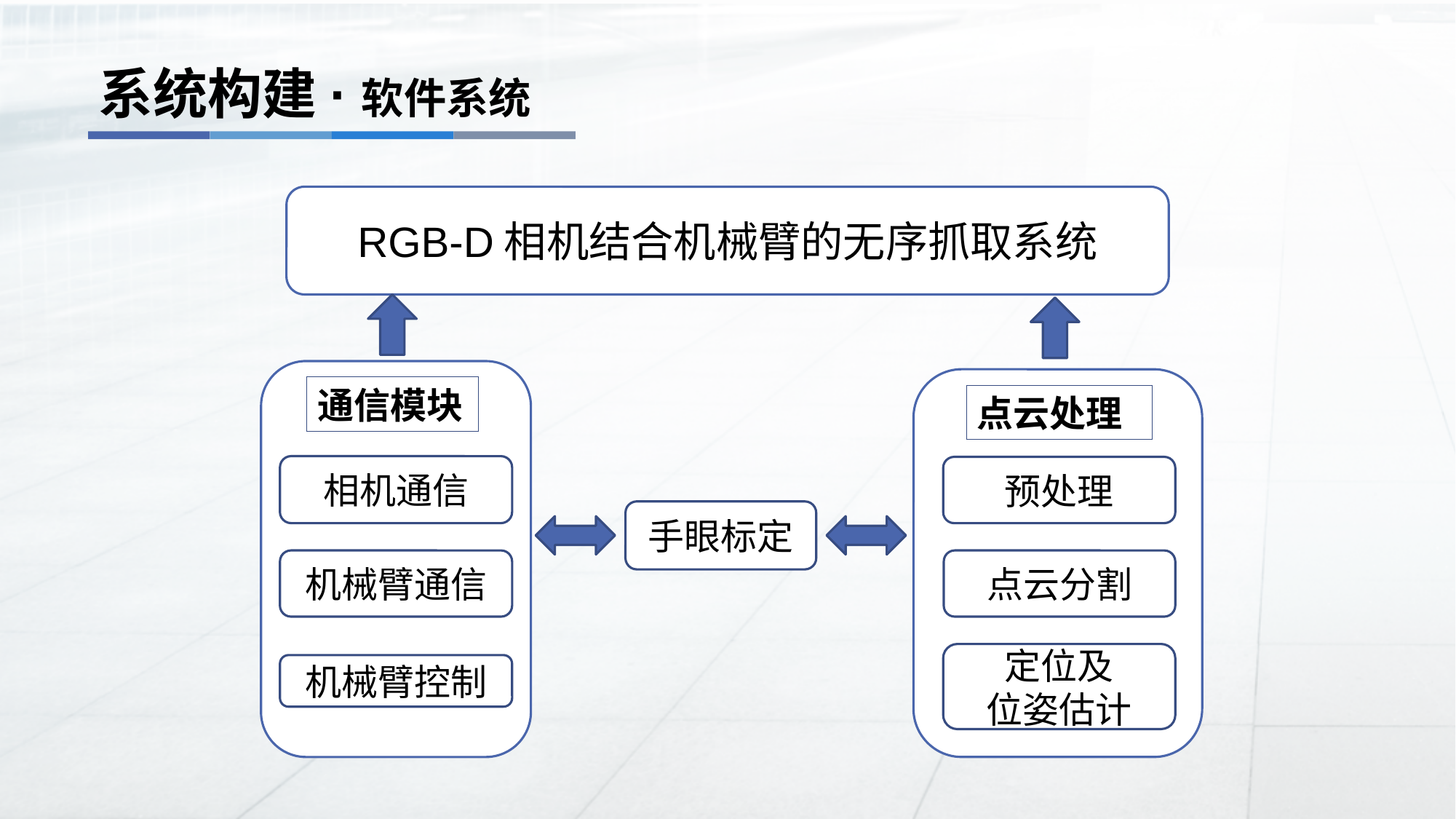

系统构建·软件系统

RGB-D相机结合机械臂的无序抓取系统

通信模块
点云处理
相机通信
预处理
手眼标定

机械臂通信
点云分割
定位及
位姿估计
机械臂控制